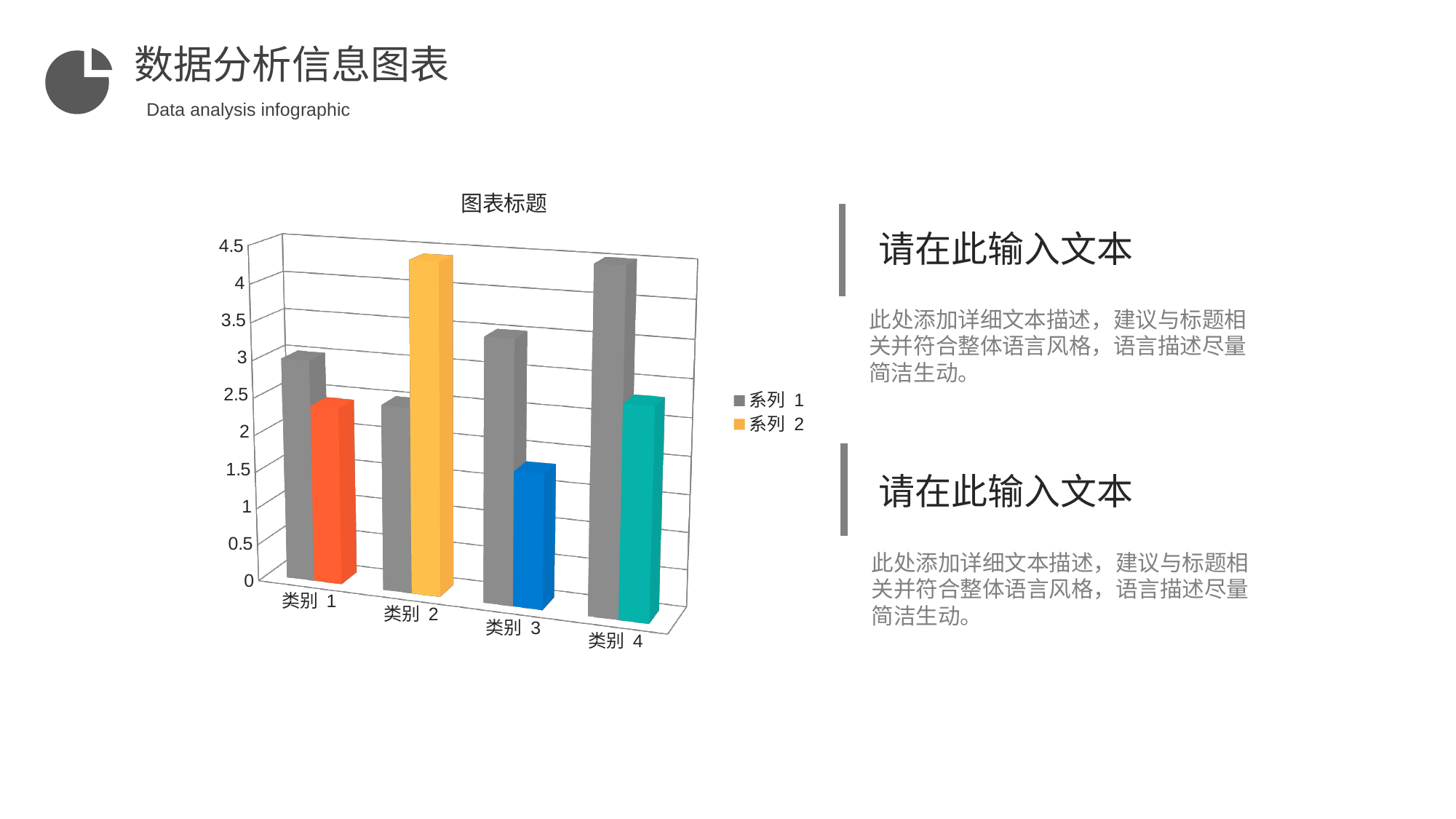

数据分析信息图表

Data analysis infographic

[unsupported chart]

请在此输入文本
此处添加详细文本描述，建议与标题相关并符合整体语言风格，语言描述尽量简洁生动。
请在此输入文本
此处添加详细文本描述，建议与标题相关并符合整体语言风格，语言描述尽量简洁生动。